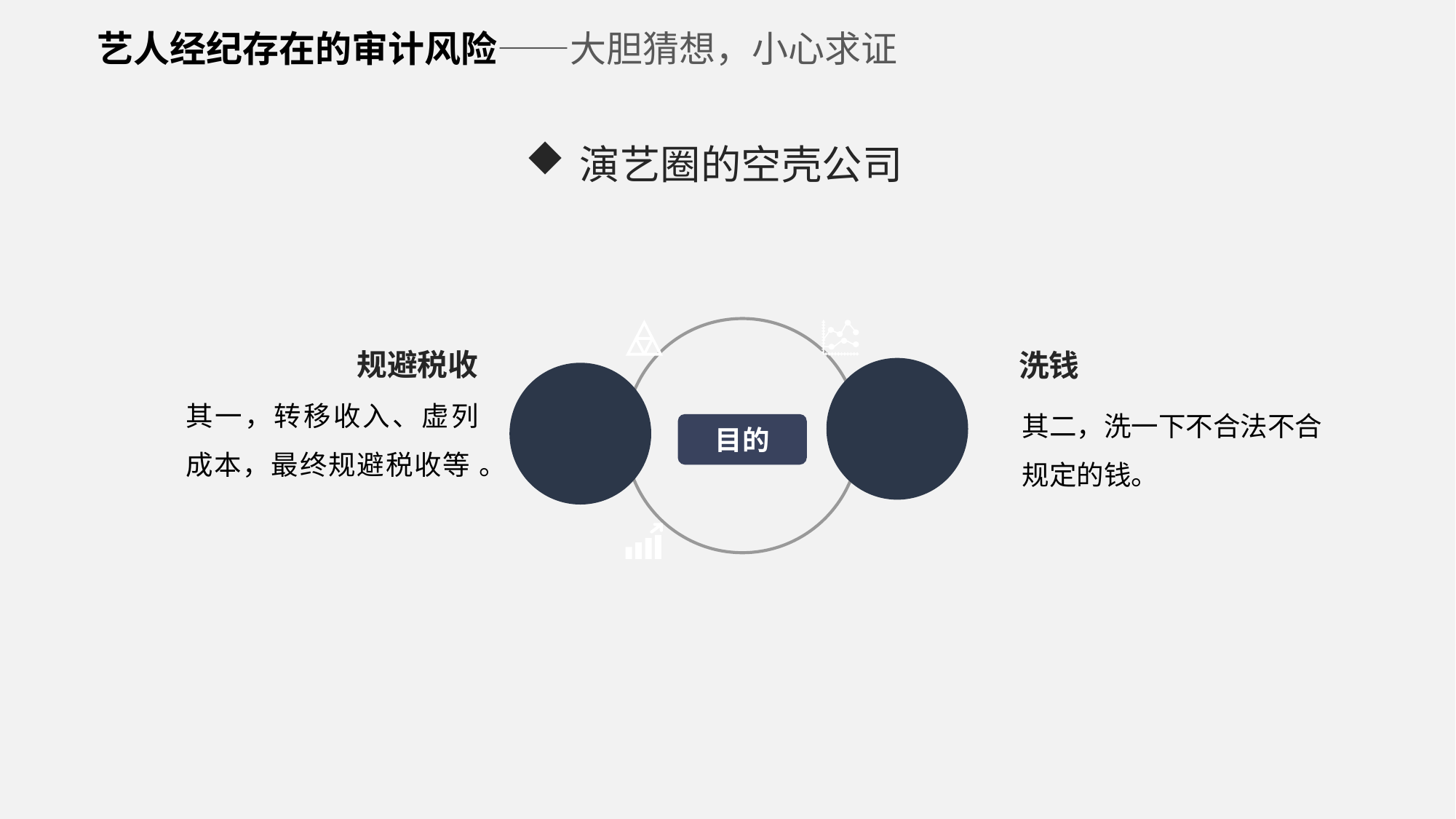

艺人经纪存在的审计风险——大胆猜想，小心求证
演艺圈的空壳公司

目的

规避税收
其一，转移收入、虚列成本，最终规避税收等 。
洗钱
其二，洗一下不合法不合规定的钱。